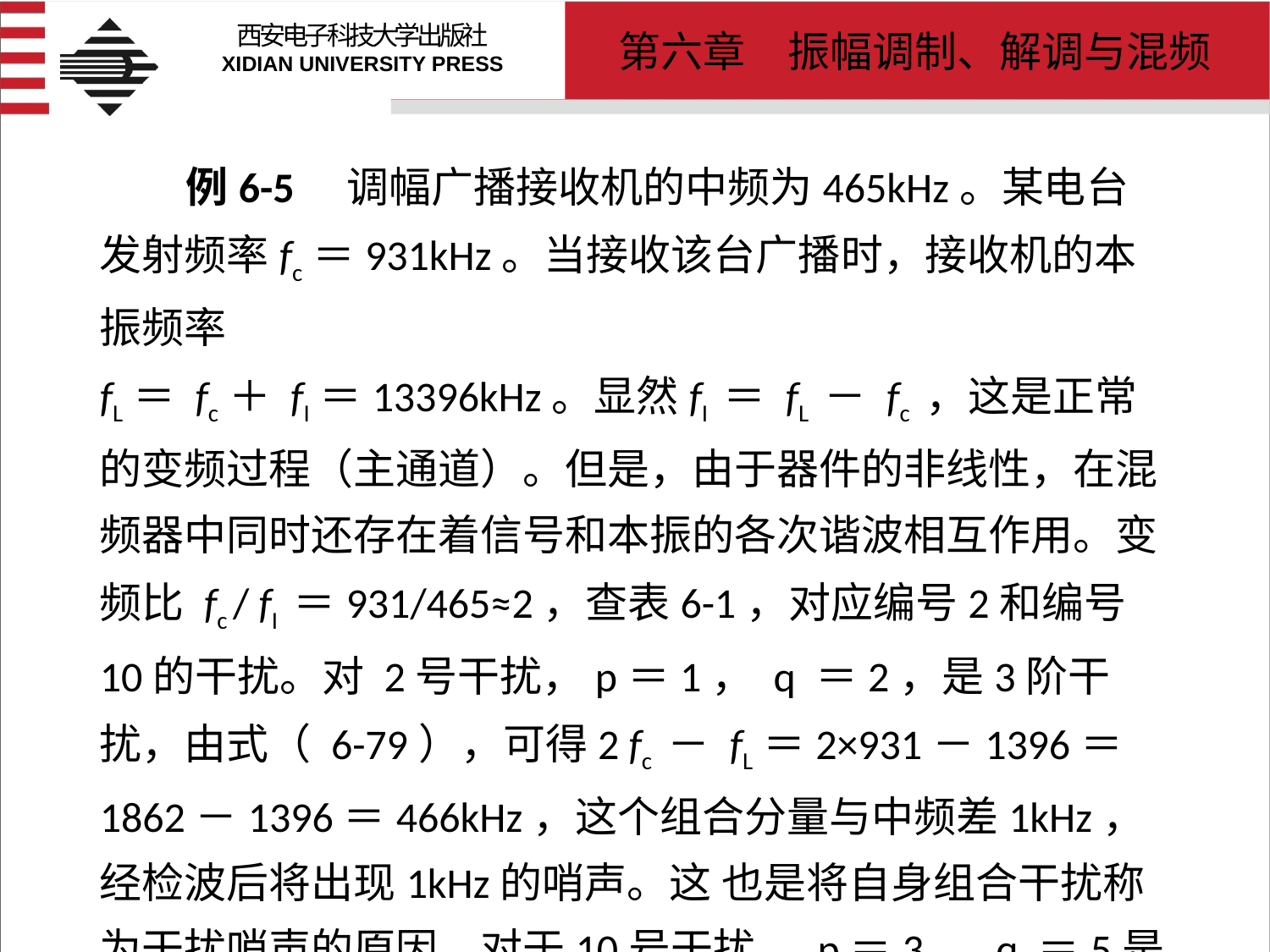

# 例6-5　调幅广播接收机的中频为465kHz。某电台发射频率fc＝931kHz。当接收该台广播时，接收机的本振频率 fL＝ fc＋ fI＝13396kHz。显然fI ＝ fL － fc ，这是正常的变频过程（主通道）。但是，由于器件的非线性，在混频器中同时还存在着信号和本振的各次谐波相互作用。变频比 fc / fI ＝931/465≈2，查表6-1，对应编号2和编号10的干扰。对 2号干扰，p＝1， q ＝2，是3阶干扰，由式（ 6-79），可得2 fc － fL＝2×931－1396＝ 1862－1396＝466kHz，这个组合分量与中频差1kHz，经检波后将出现1kHz的哨声。这 也是将自身组合干扰称为干扰哨声的原因。对于10号干扰， p＝3， q ＝5是8阶干扰，其形成干扰的频率关系为